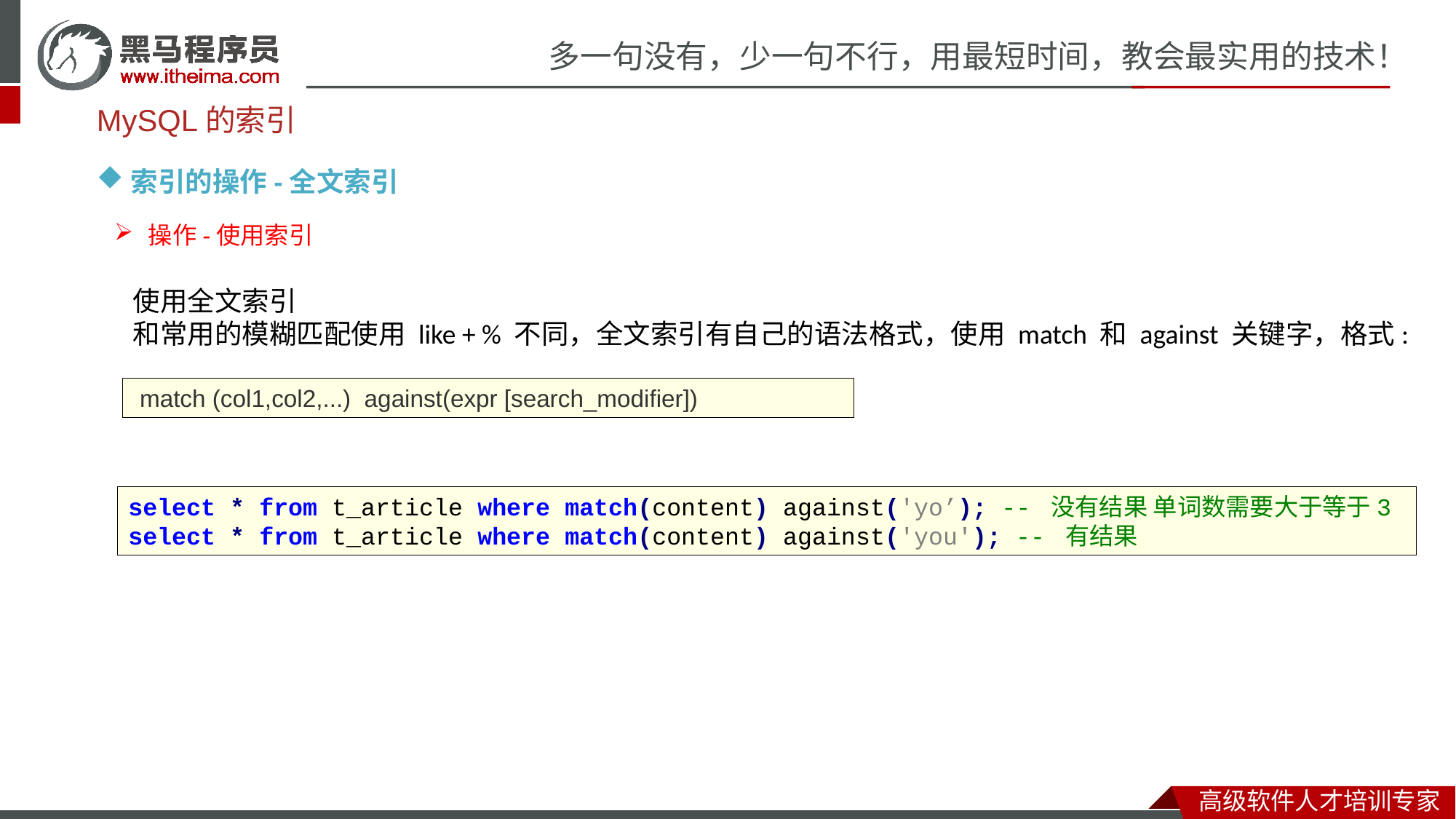

MySQL的索引
索引的操作-全文索引
操作-使用索引
使用全文索引
和常用的模糊匹配使用 like + % 不同，全文索引有自己的语法格式，使用 match 和 against 关键字，格式:

 match (col1,col2,...)  against(expr [search_modifier])
select * from t_article where match(content) against('yo’); -- 没有结果 单词数需要大于等于3
select * from t_article where match(content) against('you'); -- 有结果